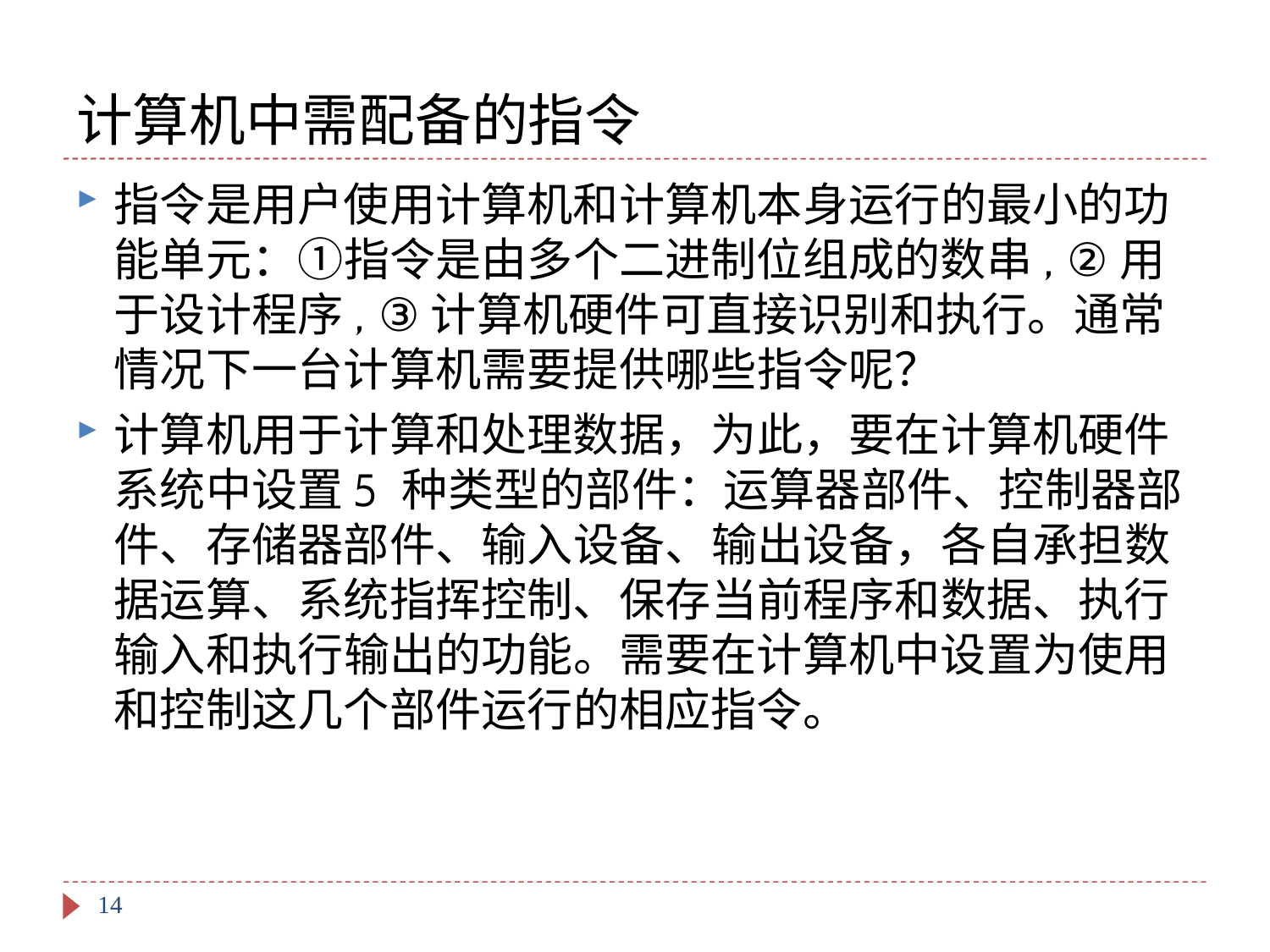

# 计算机中需配备的指令
指令是用户使用计算机和计算机本身运行的最小的功能单元：①指令是由多个二进制位组成的数串, ②用于设计程序, ③计算机硬件可直接识别和执行。通常情况下一台计算机需要提供哪些指令呢？
计算机用于计算和处理数据，为此，要在计算机硬件系统中设置5 种类型的部件：运算器部件、控制器部件、存储器部件、输入设备、输出设备，各自承担数据运算、系统指挥控制、保存当前程序和数据、执行输入和执行输出的功能。需要在计算机中设置为使用和控制这几个部件运行的相应指令。

14